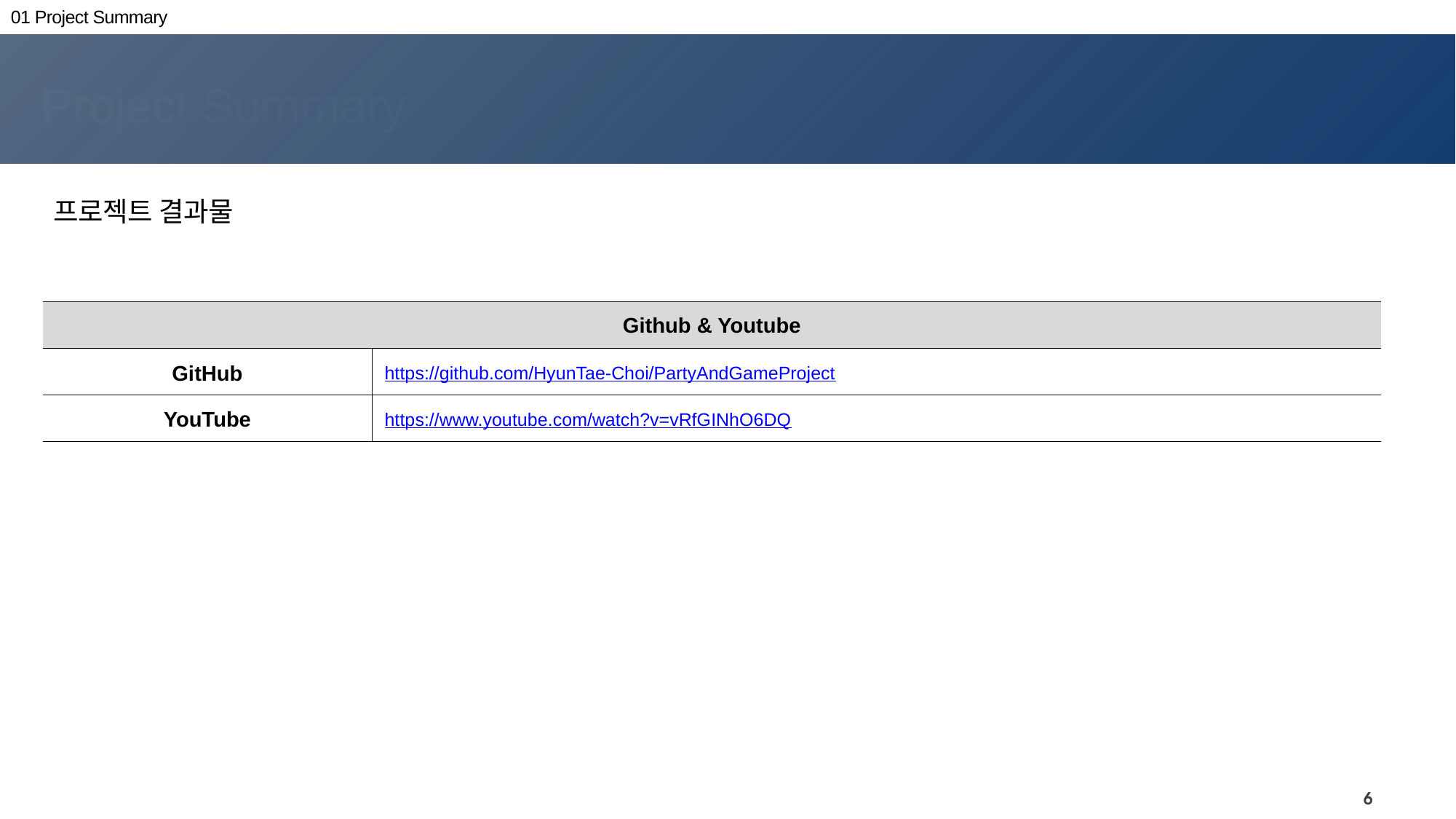

01 Project Summary

Project Summary
프로젝트 결과물
| Github & Youtube |  |
| --- | --- |
| GitHub | https://github.com/HyunTae-Choi/PartyAndGameProject |
| YouTube | https://www.youtube.com/watch?v=vRfGINhO6DQ |